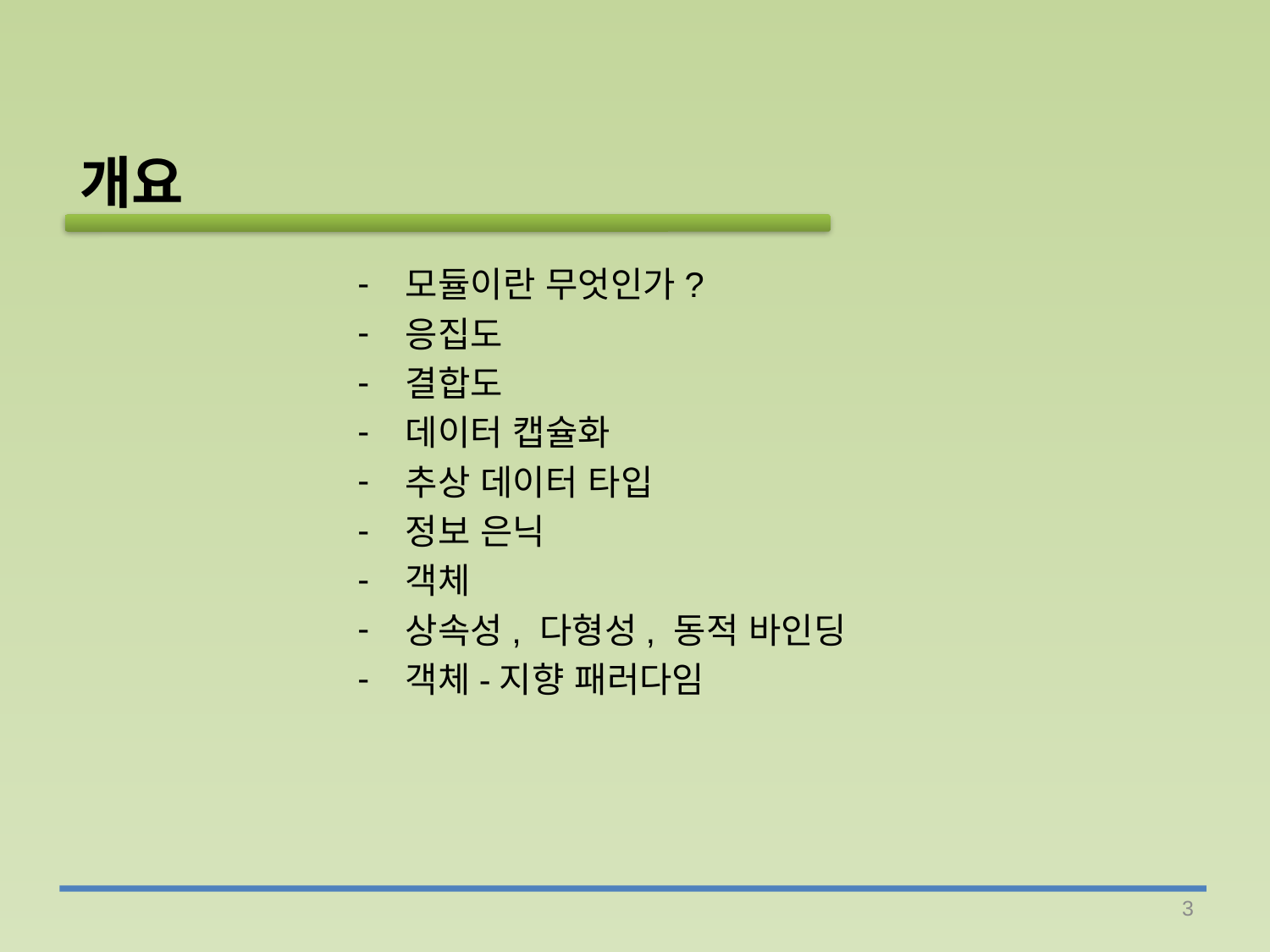

개요

모듈이란 무엇인가?
응집도
결합도
데이터 캡슐화
추상 데이터 타입
정보 은닉
객체
상속성, 다형성, 동적 바인딩
객체-지향 패러다임
3